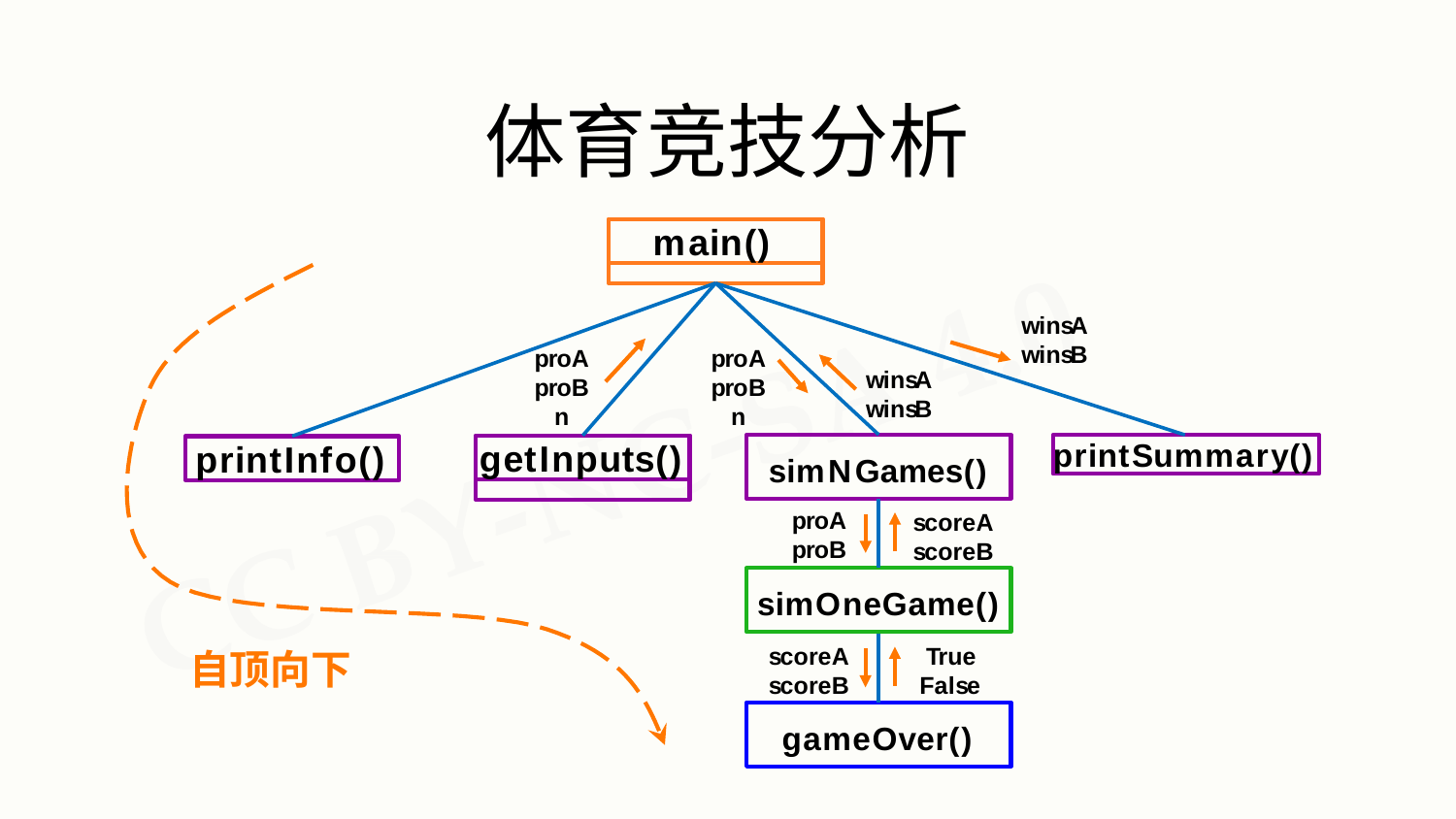

# 体育竞技分析
main()

winsA winsB

proA proB n
proA proB n

winsA winsB

printSummary()

getInputs()

printInfo()
simNGames()

proA proB
scoreA scoreB

simOneGame()

scoreA scoreB
True False
自顶向下

gameOver()